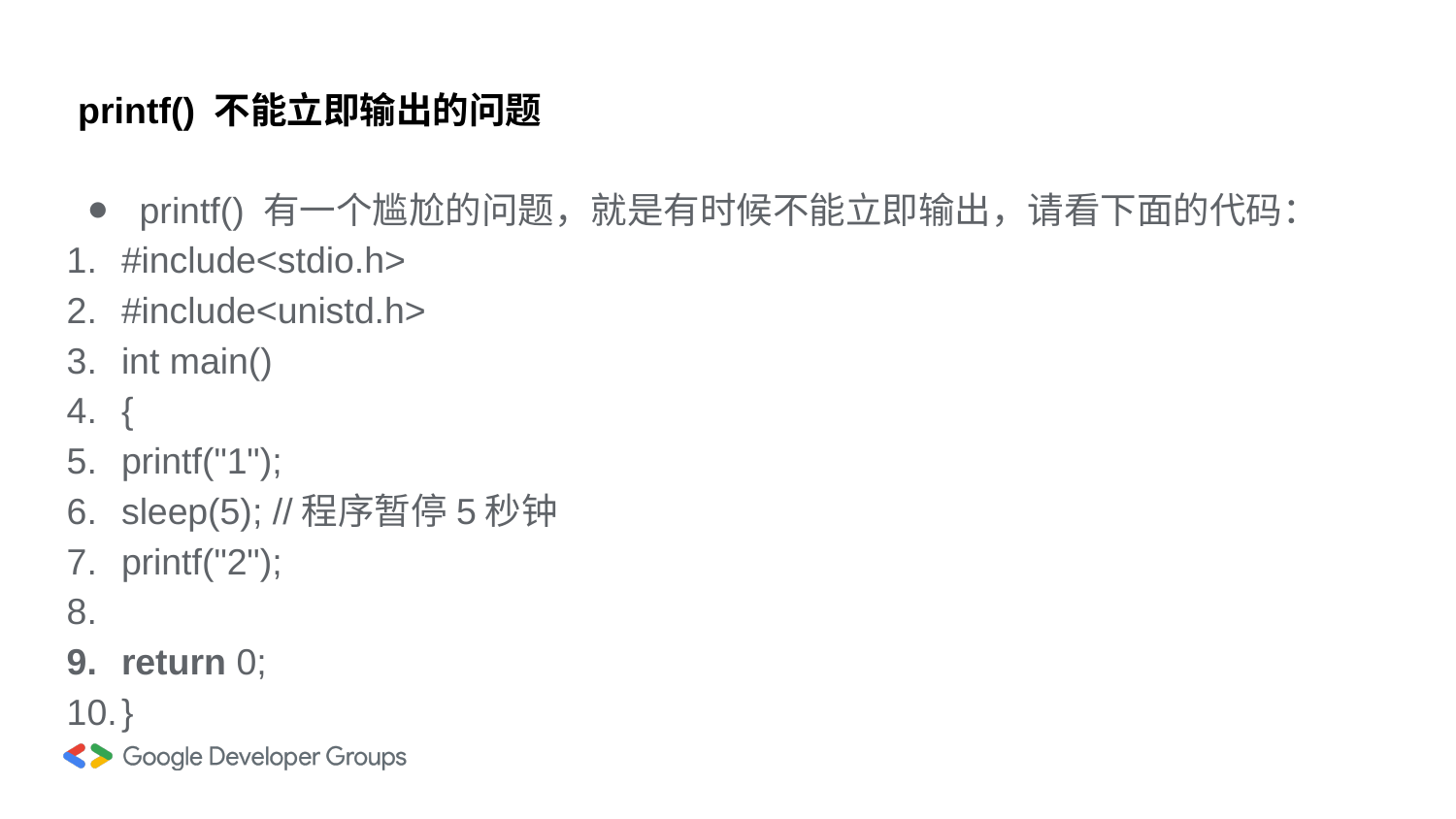

# printf() 不能立即输出的问题
printf() 有一个尴尬的问题，就是有时候不能立即输出，请看下面的代码：
#include<stdio.h>
#include<unistd.h>
int main()
{
printf("1");
sleep(5); //程序暂停5秒钟
printf("2");

return 0;
}